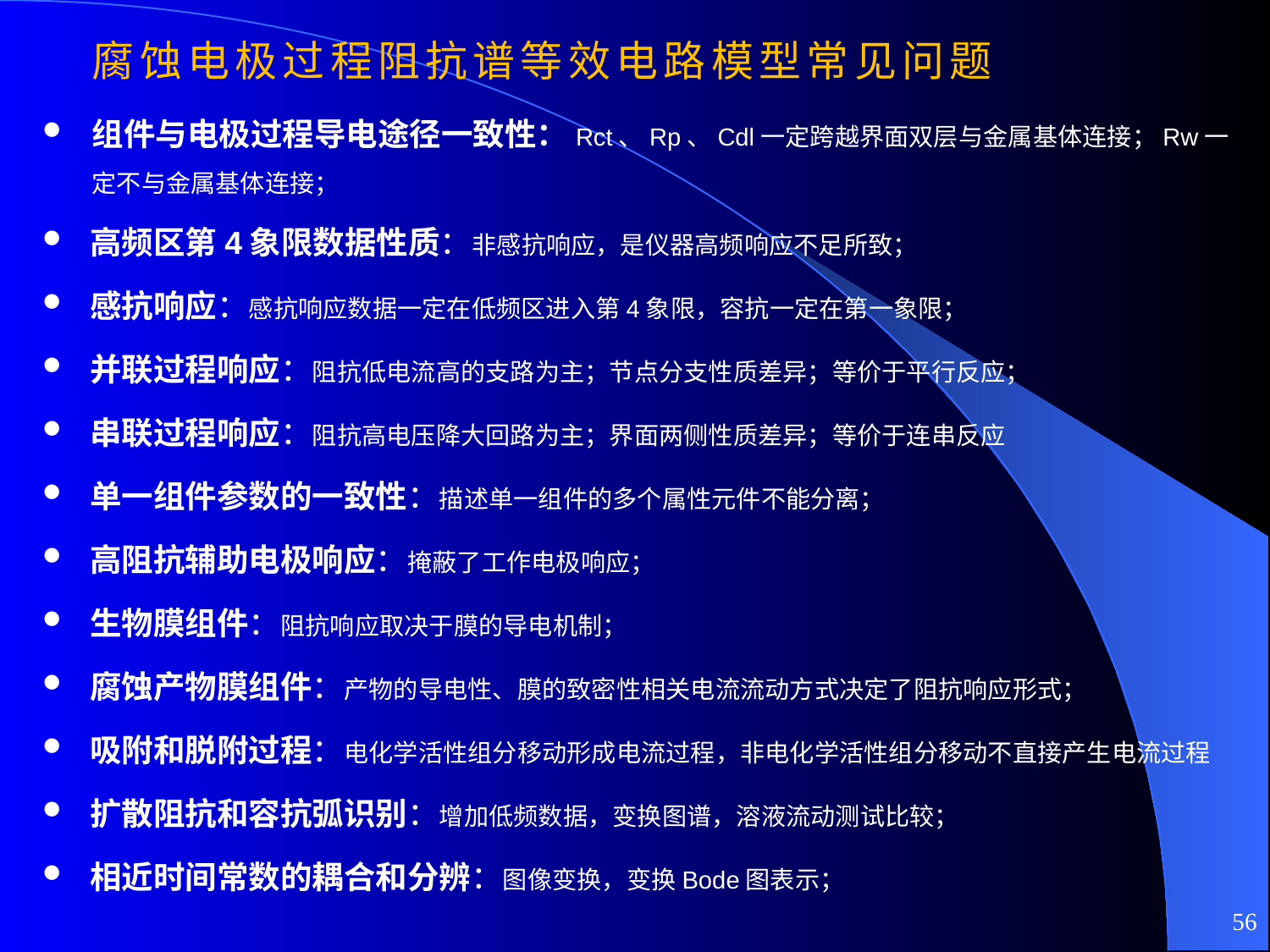

# 腐蚀电极过程阻抗谱等效电路模型常见问题
组件与电极过程导电途径一致性：Rct、Rp、Cdl一定跨越界面双层与金属基体连接；Rw一定不与金属基体连接；
高频区第4象限数据性质：非感抗响应，是仪器高频响应不足所致；
感抗响应：感抗响应数据一定在低频区进入第4象限，容抗一定在第一象限；
并联过程响应：阻抗低电流高的支路为主；节点分支性质差异；等价于平行反应；
串联过程响应：阻抗高电压降大回路为主；界面两侧性质差异；等价于连串反应
单一组件参数的一致性：描述单一组件的多个属性元件不能分离；
高阻抗辅助电极响应：掩蔽了工作电极响应；
生物膜组件：阻抗响应取决于膜的导电机制；
腐蚀产物膜组件：产物的导电性、膜的致密性相关电流流动方式决定了阻抗响应形式；
吸附和脱附过程：电化学活性组分移动形成电流过程，非电化学活性组分移动不直接产生电流过程
扩散阻抗和容抗弧识别：增加低频数据，变换图谱，溶液流动测试比较；
相近时间常数的耦合和分辨：图像变换，变换Bode图表示；
56